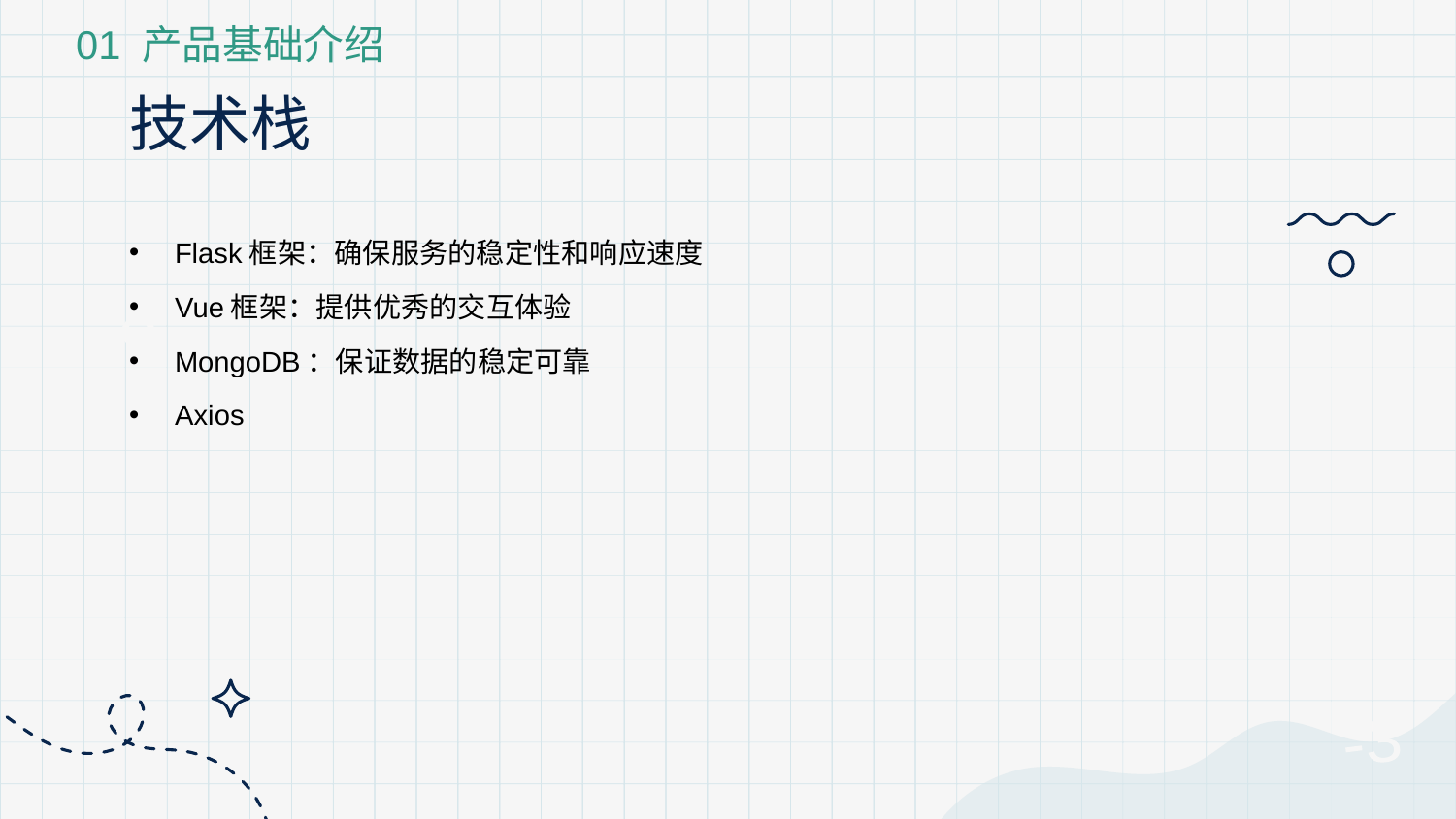

01 产品基础介绍
# 技术栈

Flask框架：确保服务的稳定性和响应速度
Vue框架：提供优秀的交互体验
MongoDB：保证数据的稳定可靠
Axios
-9

-3